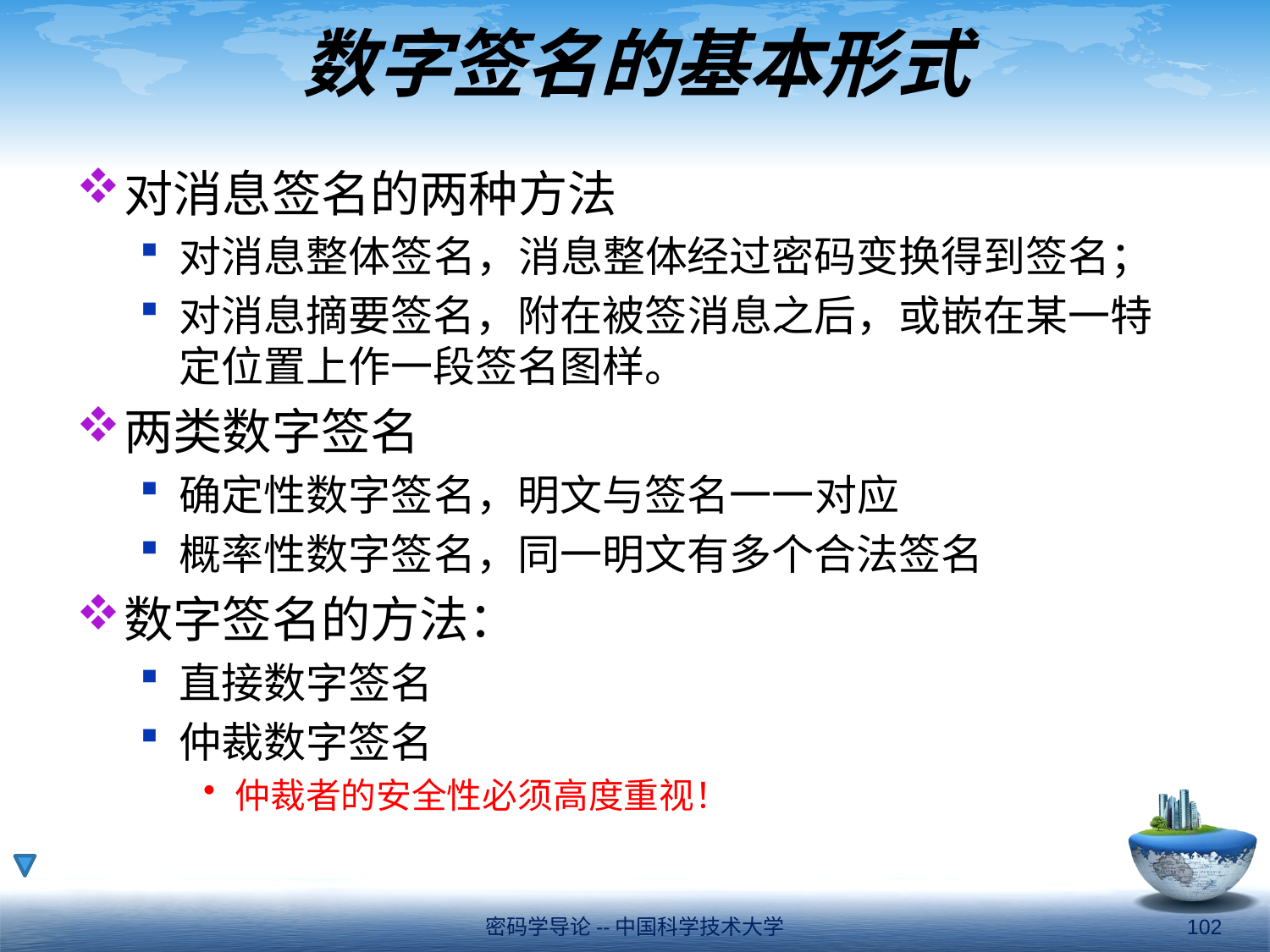

# 数字签名的基本形式
对消息签名的两种方法
对消息整体签名，消息整体经过密码变换得到签名；
对消息摘要签名，附在被签消息之后，或嵌在某一特定位置上作一段签名图样。
两类数字签名
确定性数字签名，明文与签名一一对应
概率性数字签名，同一明文有多个合法签名
数字签名的方法：
直接数字签名
仲裁数字签名
仲裁者的安全性必须高度重视！

密码学导论--中国科学技术大学
102